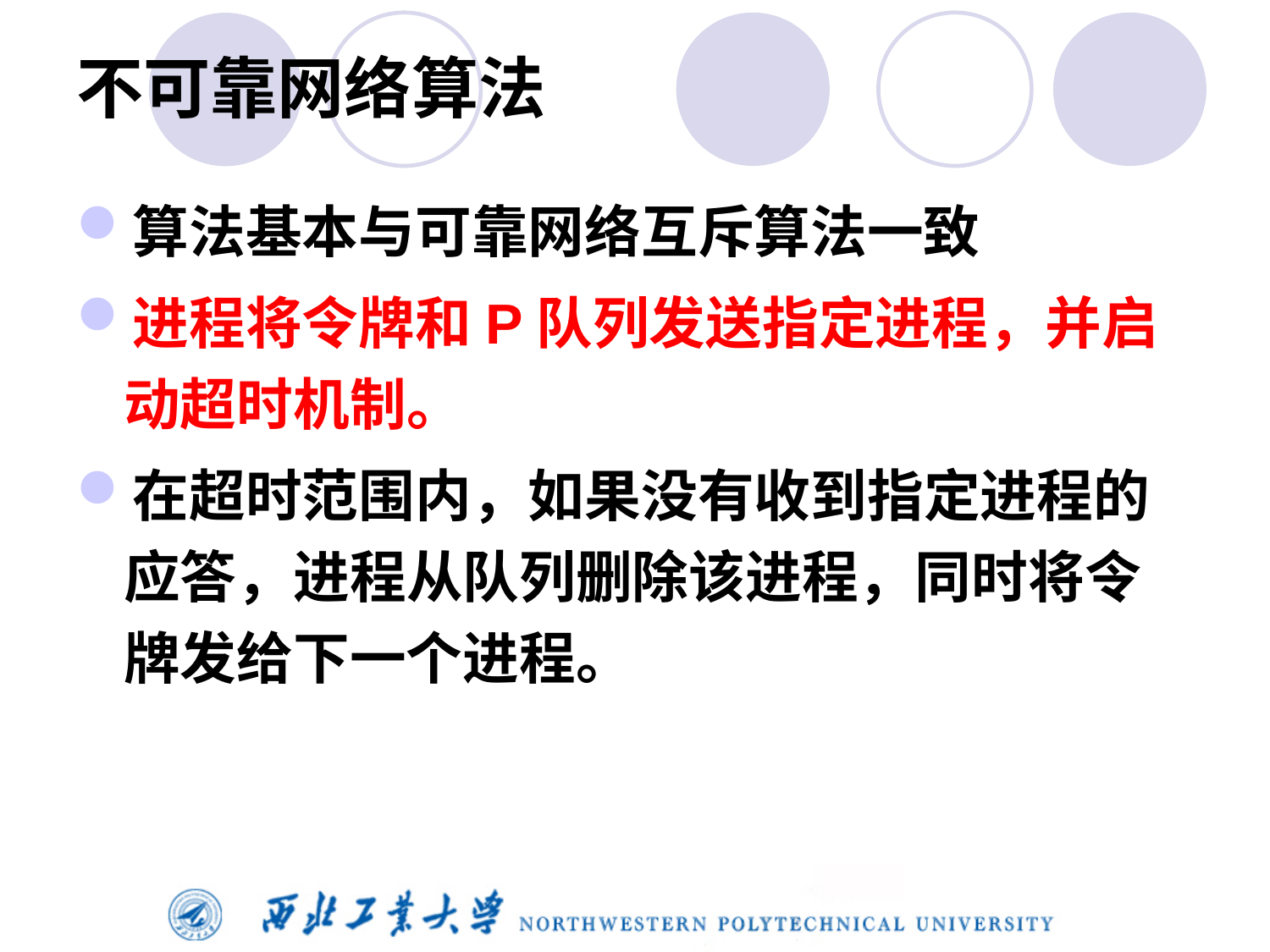

# 不可靠网络算法
算法基本与可靠网络互斥算法一致
进程将令牌和P队列发送指定进程，并启动超时机制。
在超时范围内，如果没有收到指定进程的应答，进程从队列删除该进程，同时将令牌发给下一个进程。